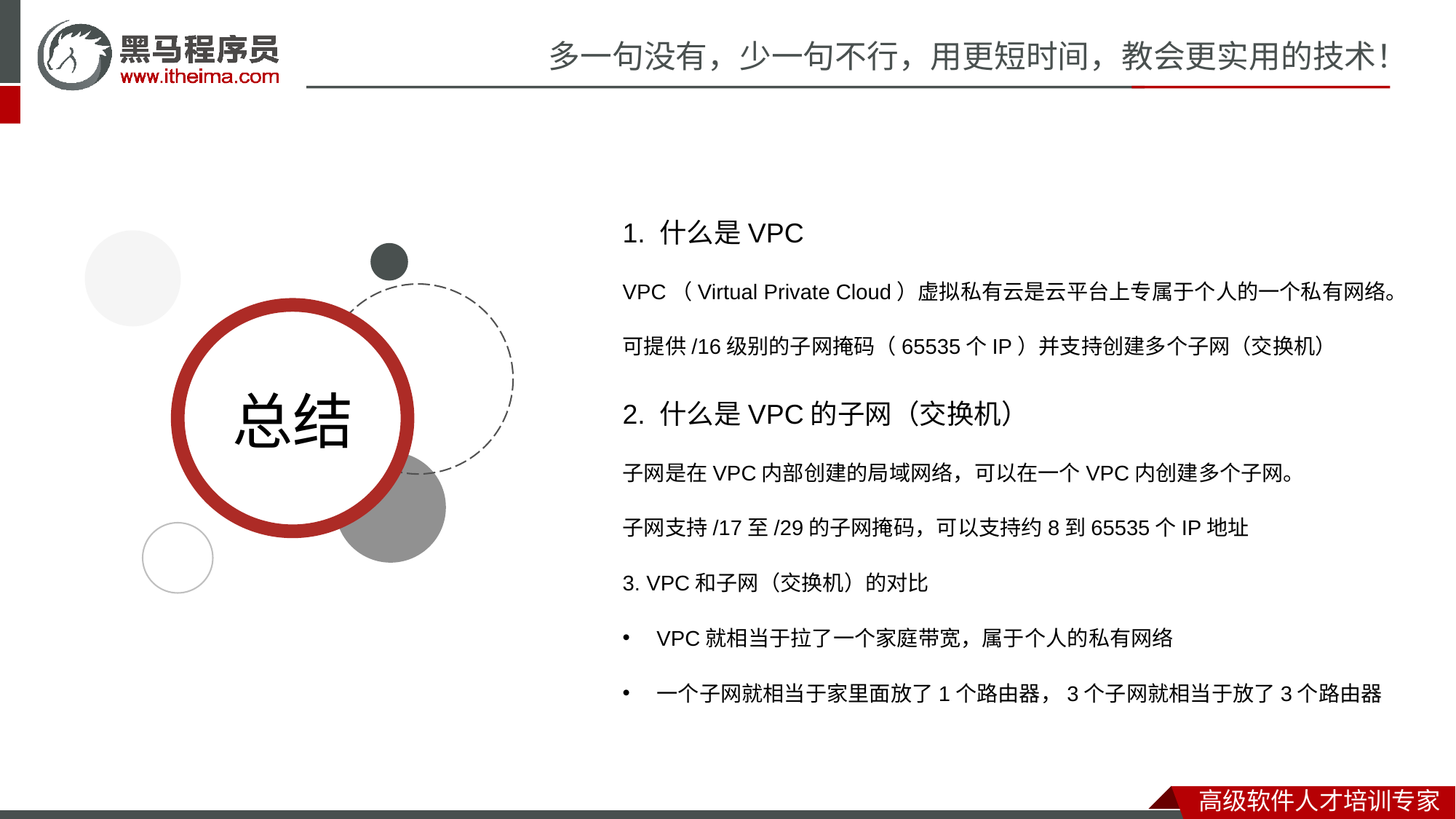

1. 什么是VPC
VPC（Virtual Private Cloud）虚拟私有云是云平台上专属于个人的一个私有网络。
可提供/16级别的子网掩码（65535个IP）并支持创建多个子网（交换机）
2. 什么是VPC的子网（交换机）
子网是在VPC内部创建的局域网络，可以在一个VPC内创建多个子网。
子网支持/17至/29的子网掩码，可以支持约8到65535个IP地址
3. VPC和子网（交换机）的对比
VPC就相当于拉了一个家庭带宽，属于个人的私有网络
一个子网就相当于家里面放了1个路由器，3个子网就相当于放了3个路由器